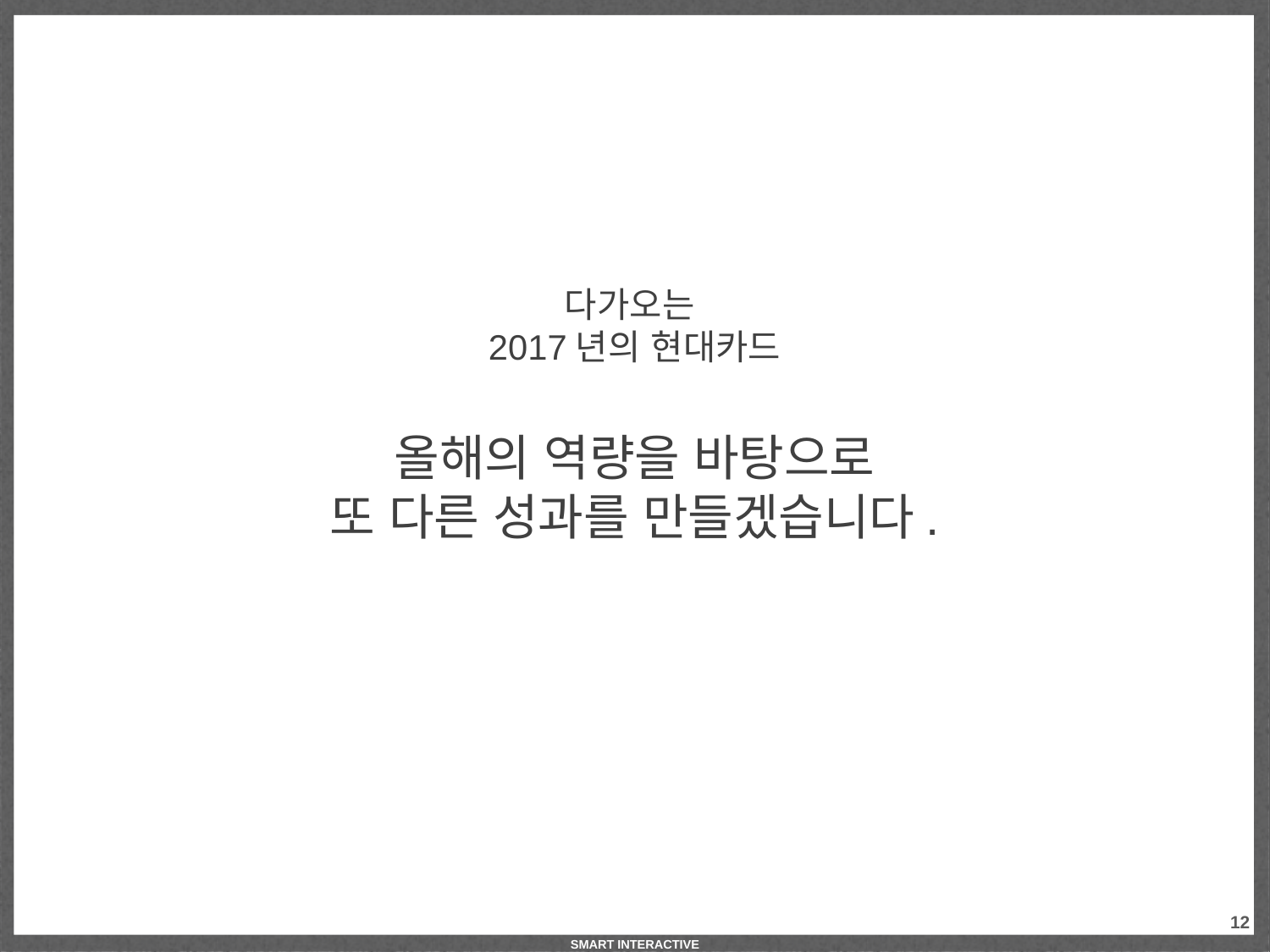

다가오는
2017년의 현대카드

올해의 역량을 바탕으로
또 다른 성과를 만들겠습니다.